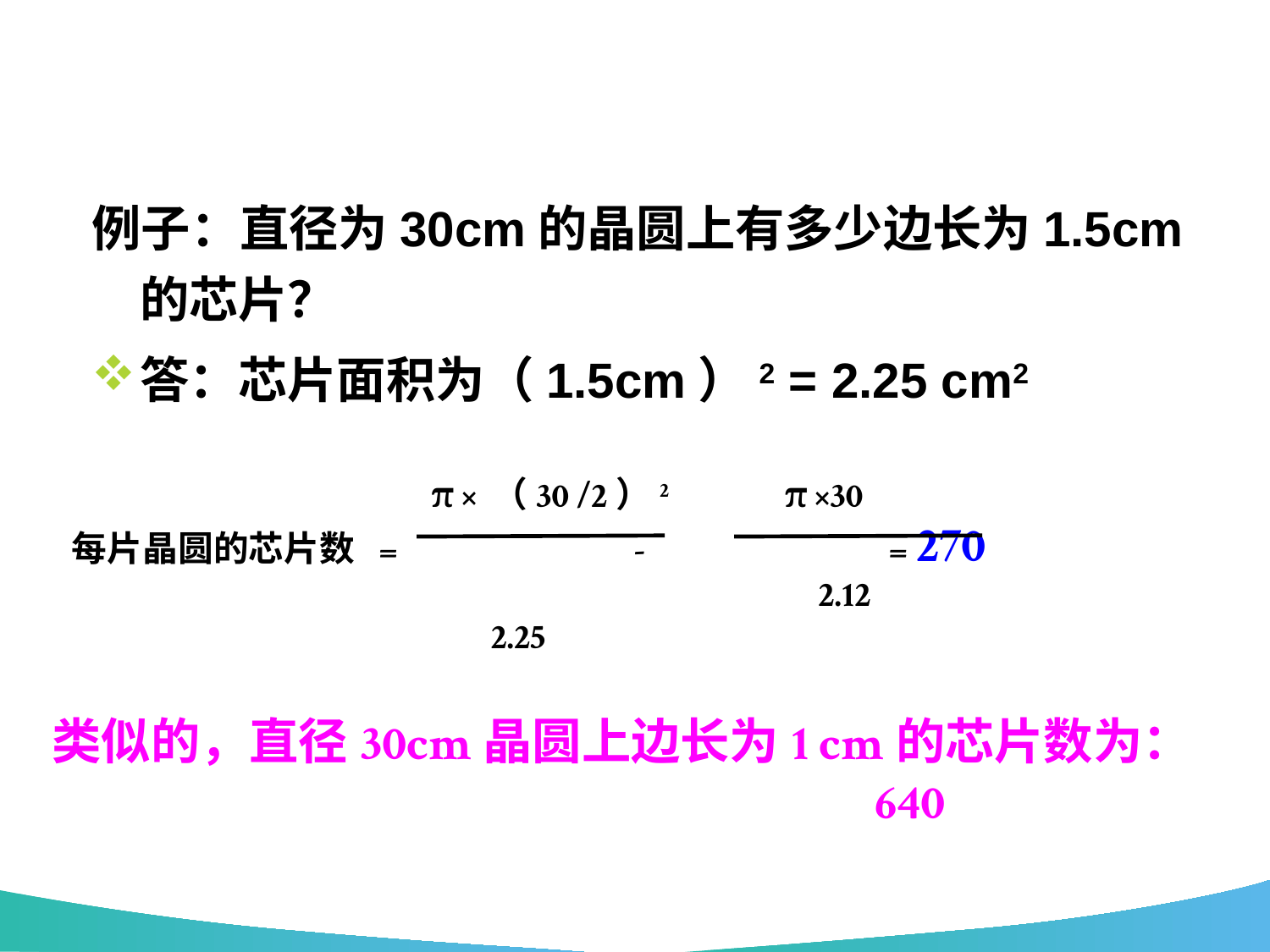

例子：直径为30cm的晶圆上有多少边长为1.5cm的芯片？
答：芯片面积为（1.5cm）2 = 2.25 cm2
   π × （30 /2）2

        2.25
        π ×30

         2.12
每片晶圆的芯片数  =                                 -                                  = 270
类似的，直径30cm晶圆上边长为1 cm的芯片数为：
                                                                                 640